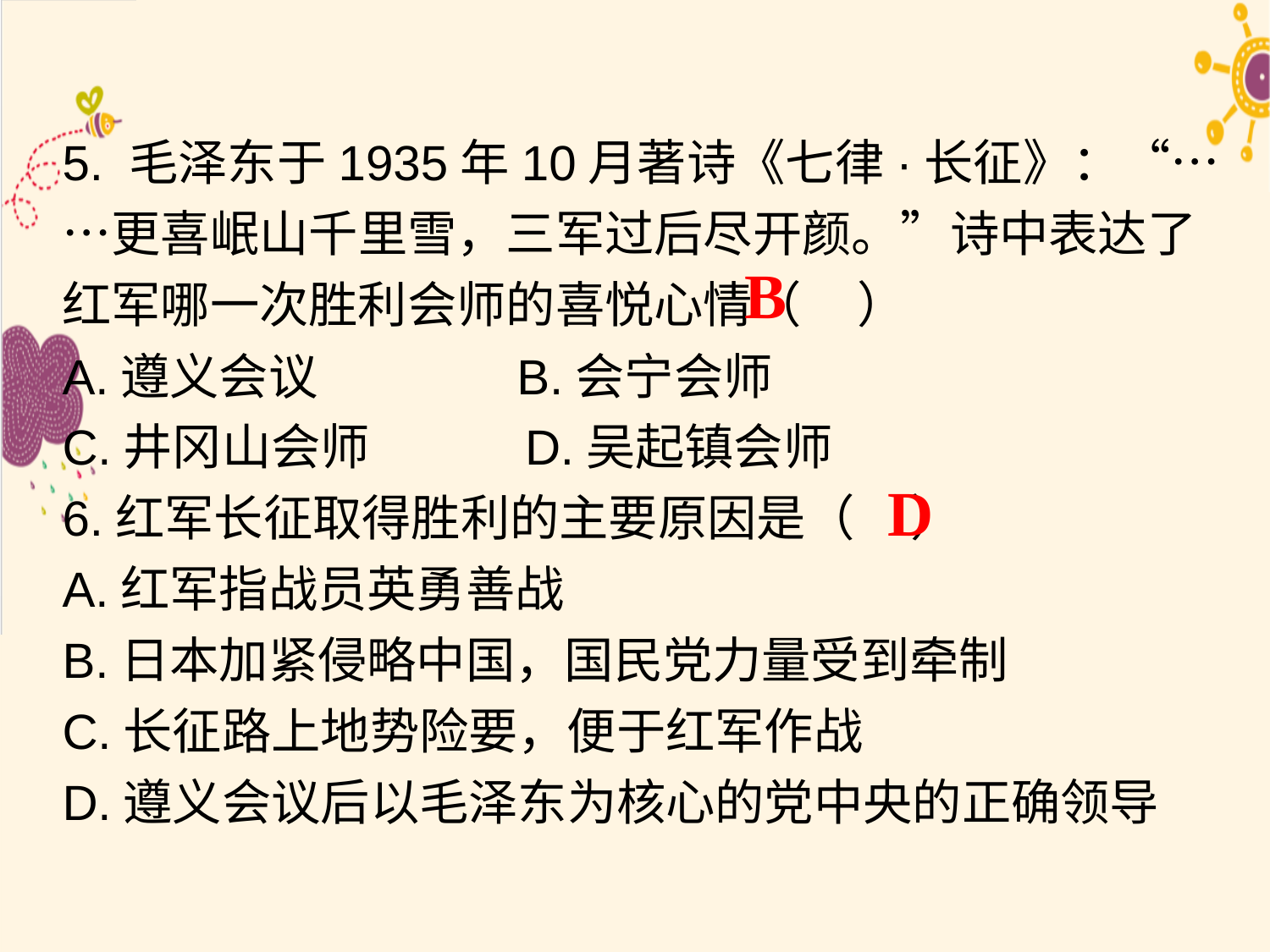

5. 毛泽东于1935年10月著诗《七律·长征》：“……更喜岷山千里雪，三军过后尽开颜。”诗中表达了红军哪一次胜利会师的喜悦心情（     ）
A.遵义会议                 B.会宁会师
C.井冈山会师             D.吴起镇会师
6.红军长征取得胜利的主要原因是（     ）
A.红军指战员英勇善战
B.日本加紧侵略中国，国民党力量受到牵制
C.长征路上地势险要，便于红军作战
D.遵义会议后以毛泽东为核心的党中央的正确领导
B
D